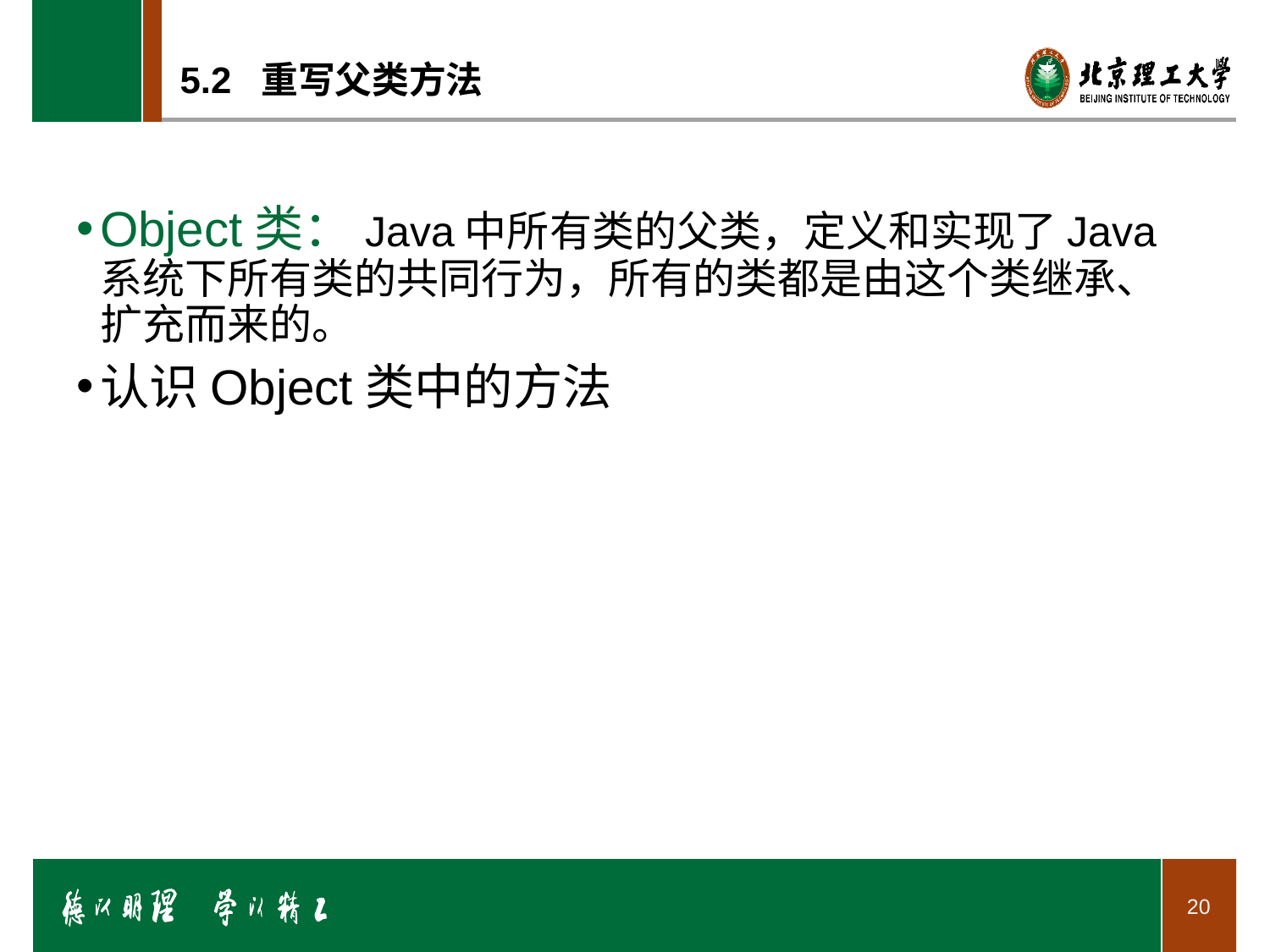

# 5.2  重写父类方法
Object类：Java中所有类的父类，定义和实现了Java系统下所有类的共同行为，所有的类都是由这个类继承、扩充而来的。
认识Object类中的方法